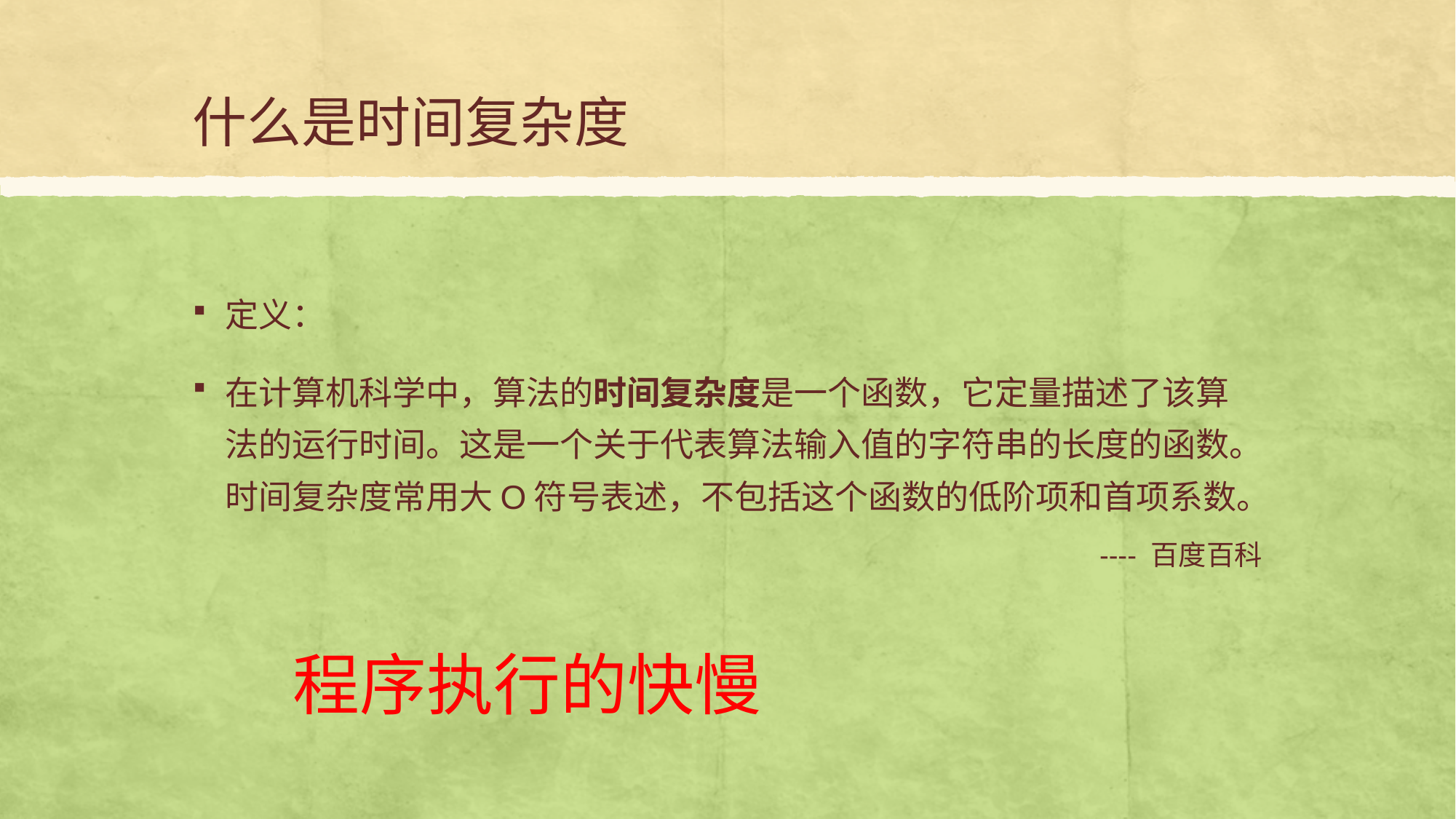

# 什么是时间复杂度

定义：
在计算机科学中，算法的时间复杂度是一个函数，它定量描述了该算法的运行时间。这是一个关于代表算法输入值的字符串的长度的函数。时间复杂度常用大O符号表述，不包括这个函数的低阶项和首项系数。
---- 百度百科

	程序执行的快慢